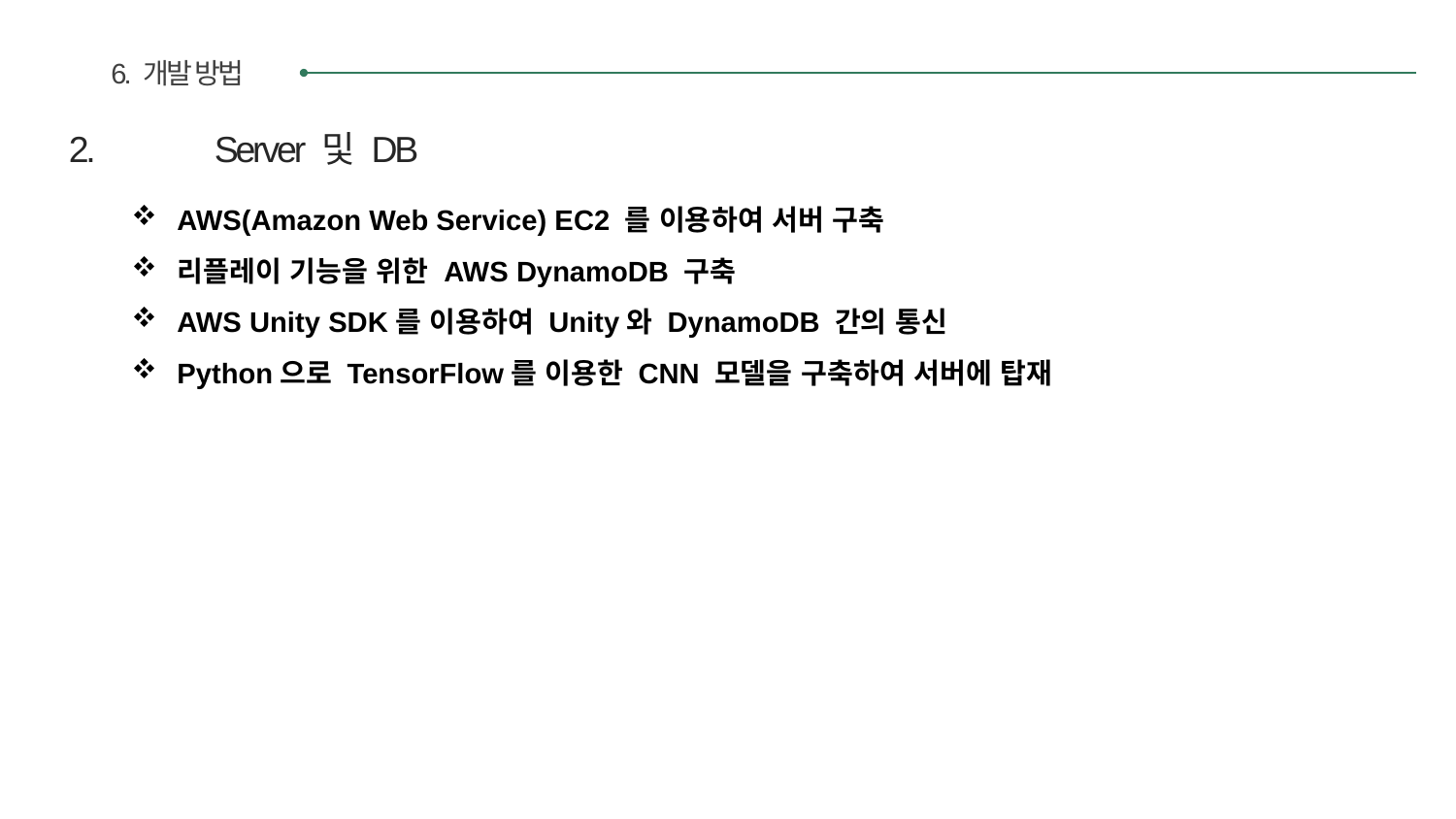

6. 개발 방법
2.	Server 및 DB
AWS(Amazon Web Service) EC2 를 이용하여 서버 구축
리플레이 기능을 위한 AWS DynamoDB 구축
AWS Unity SDK를 이용하여 Unity와 DynamoDB 간의 통신
Python으로 TensorFlow를 이용한 CNN 모델을 구축하여 서버에 탑재